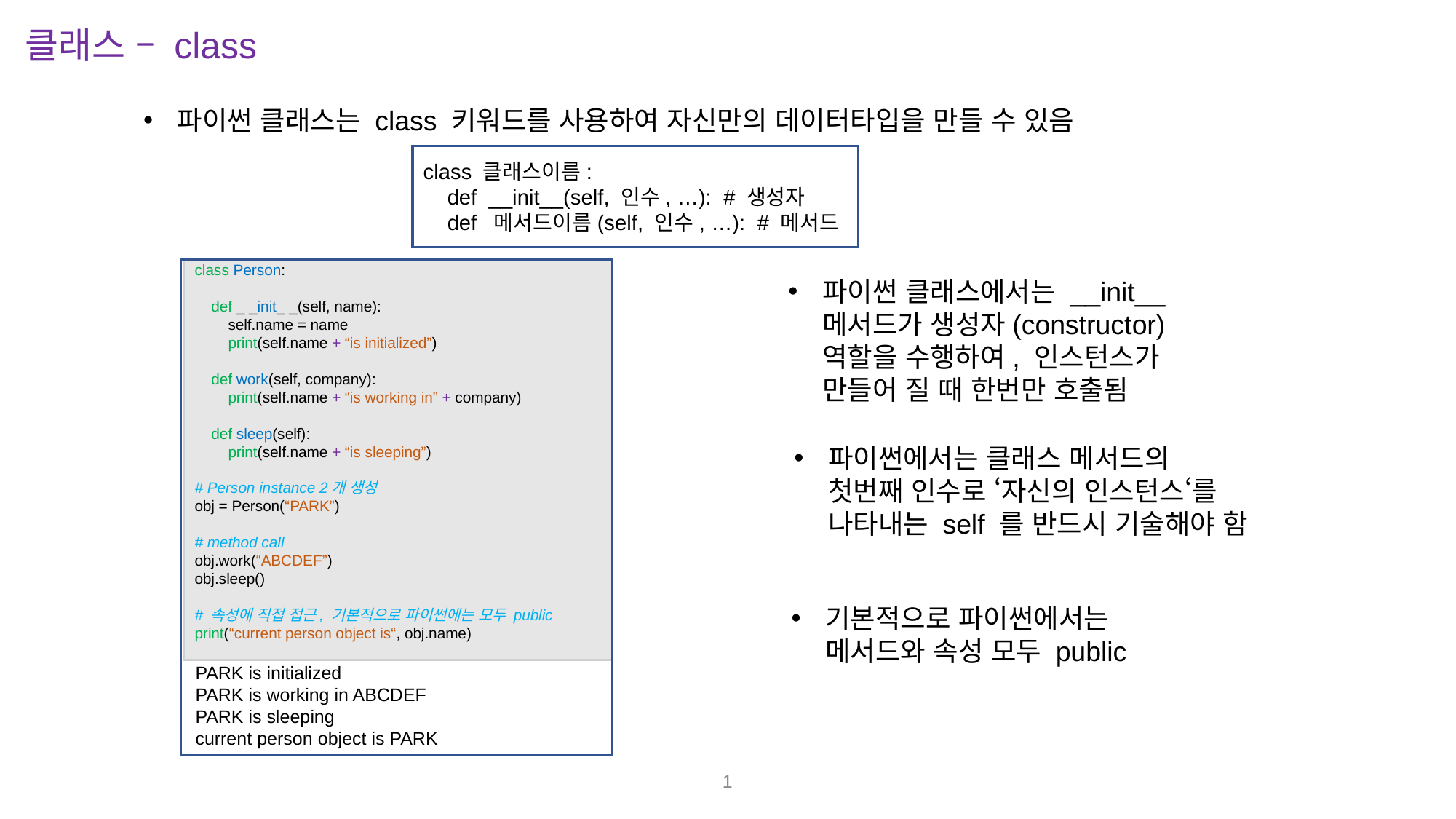

클래스 – class
파이썬 클래스는 class 키워드를 사용하여 자신만의 데이터타입을 만들 수 있음
class 클래스이름:
    def  __init__(self, 인수, …):  # 생성자
    def  메서드이름(self, 인수, …):  # 메서드

class Person:

    def _ _init_ _(self, name):
        self.name = name
        print(self.name + “is initialized”)

    def work(self, company):
        print(self.name + “is working in” + company)

    def sleep(self):
        print(self.name + “is sleeping”)

# Person instance 2개 생성
obj = Person(“PARK”)

# method call
obj.work(“ABCDEF”)
obj.sleep()

# 속성에 직접 접근, 기본적으로 파이썬에는 모두 public
print(“current person object is“, obj.name)
PARK is initialized
PARK is working in ABCDEF
PARK is sleeping
current person object is PARK
파이썬 클래스에서는 __init__
메서드가 생성자(constructor)
역할을 수행하여, 인스턴스가
만들어 질 때 한번만 호출됨
파이썬에서는 클래스 메서드의
첫번째 인수로 ‘자신의 인스턴스‘를
나타내는 self 를 반드시 기술해야 함
기본적으로 파이썬에서는
메서드와 속성 모두 public
1